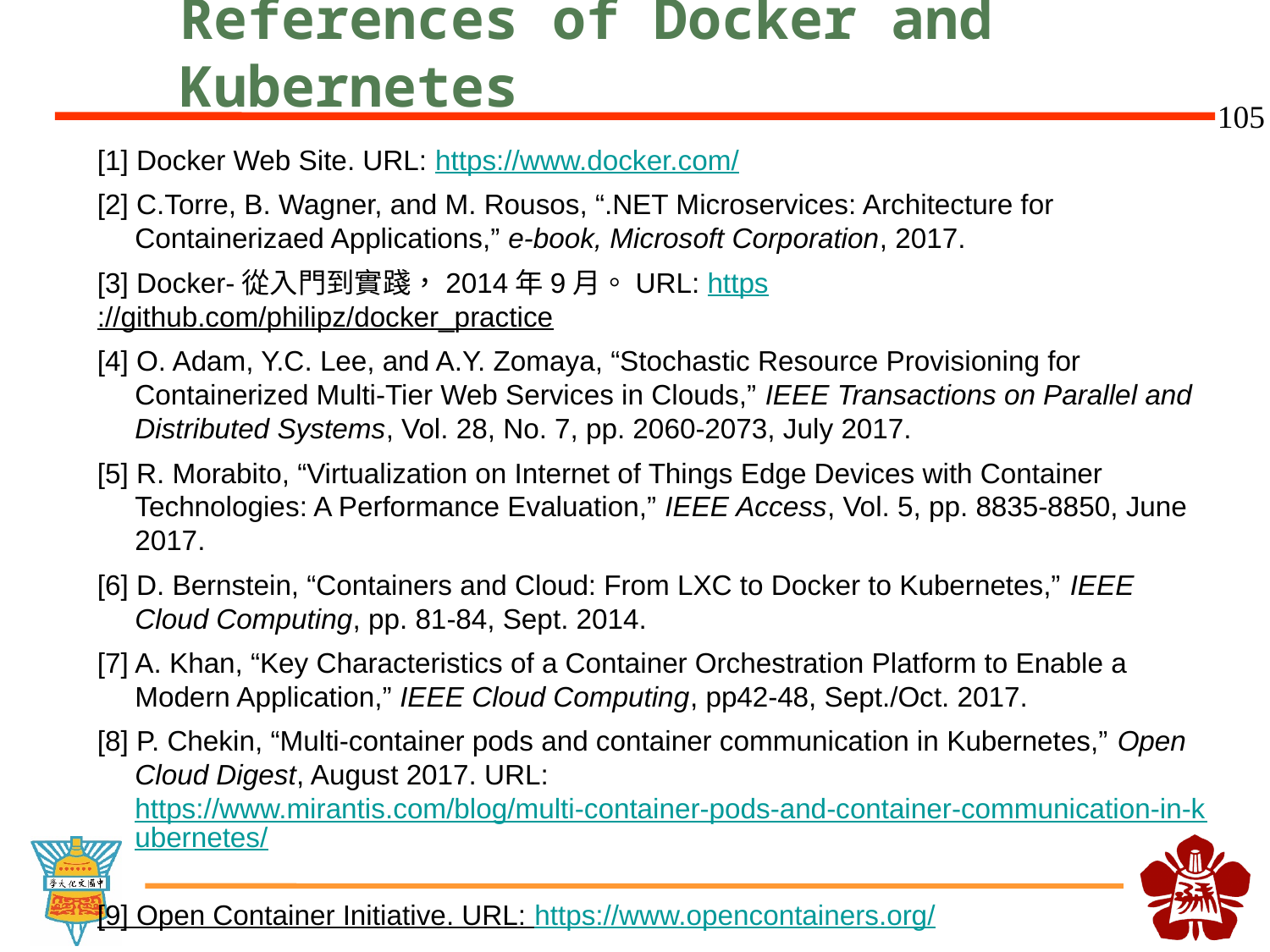

# References of Docker and Kubernetes
[1] Docker Web Site. URL: https://www.docker.com/
[2] C.Torre, B. Wagner, and M. Rousos, “.NET Microservices: Architecture for Containerizaed Applications,” e-book, Microsoft Corporation, 2017.
[3] Docker-從入門到實踐，2014年9月。URL: https://github.com/philipz/docker_practice
[4] O. Adam, Y.C. Lee, and A.Y. Zomaya, “Stochastic Resource Provisioning for Containerized Multi-Tier Web Services in Clouds,” IEEE Transactions on Parallel and Distributed Systems, Vol. 28, No. 7, pp. 2060-2073, July 2017.
[5] R. Morabito, “Virtualization on Internet of Things Edge Devices with Container Technologies: A Performance Evaluation,” IEEE Access, Vol. 5, pp. 8835-8850, June 2017.
[6] D. Bernstein, “Containers and Cloud: From LXC to Docker to Kubernetes,” IEEE Cloud Computing, pp. 81-84, Sept. 2014.
[7] A. Khan, “Key Characteristics of a Container Orchestration Platform to Enable a Modern Application,” IEEE Cloud Computing, pp42-48, Sept./Oct. 2017.
[8] P. Chekin, “Multi-container pods and container communication in Kubernetes,” Open Cloud Digest, August 2017. URL: https://www.mirantis.com/blog/multi-container-pods-and-container-communication-in-kubernetes/
[9] Open Container Initiative. URL: https://www.opencontainers.org/